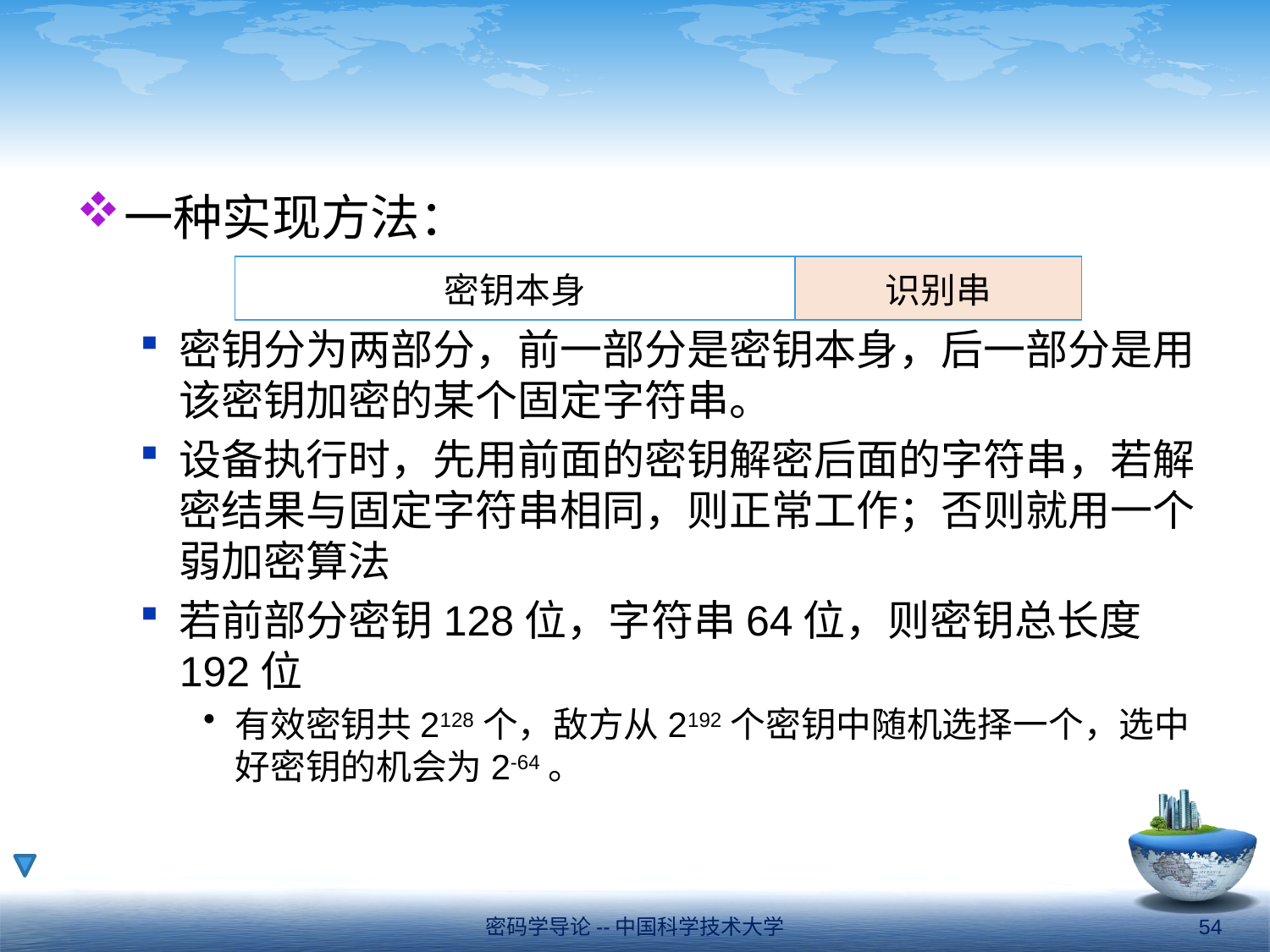

#
一种实现方法：

密钥分为两部分，前一部分是密钥本身，后一部分是用该密钥加密的某个固定字符串。
设备执行时，先用前面的密钥解密后面的字符串，若解密结果与固定字符串相同，则正常工作；否则就用一个弱加密算法
若前部分密钥128位，字符串64位，则密钥总长度192位
有效密钥共2128个，敌方从2192个密钥中随机选择一个，选中好密钥的机会为2-64。

| 密钥本身 | 识别串 |
| --- | --- |

密码学导论--中国科学技术大学
54